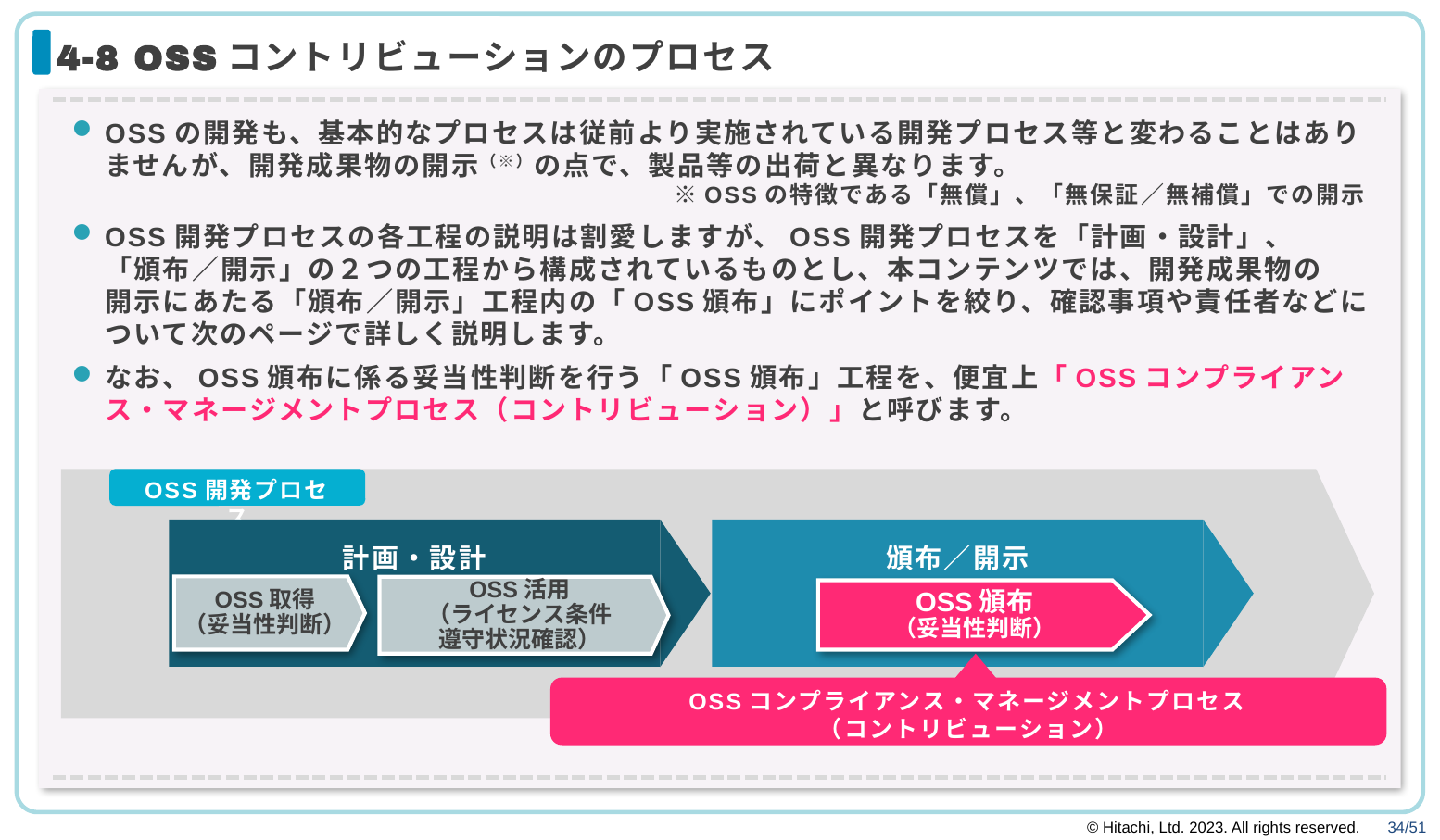

# 4-8 OSSコントリビューションのプロセス

OSSの開発も、基本的なプロセスは従前より実施されている開発プロセス等と変わることはありませんが、開発成果物の開示（※）の点で、製品等の出荷と異なります。
　　　　　　　　　　　　　　　　　　　　　　　　※OSSの特徴である「無償」、「無保証／無補償」での開示
OSS開発プロセスの各工程の説明は割愛しますが、OSS開発プロセスを「計画・設計」、
「頒布／開示」の２つの工程から構成されているものとし、本コンテンツでは、開発成果物の
開示にあたる「頒布／開示」工程内の「OSS頒布」にポイントを絞り、確認事項や責任者などについて次のページで詳しく説明します。
なお、OSS頒布に係る妥当性判断を行う「OSS頒布」工程を、便宜上「OSSコンプライアンス・マネージメントプロセス（コントリビューション）」と呼びます。

OSS開発プロセス
計画・設計

頒布／開示

OSS頒布
（妥当性判断）

OSSコンプライアンス・マネージメントプロセス
（コントリビューション）
OSS取得
（妥当性判断）
OSS活用
（ライセンス条件
遵守状況確認）